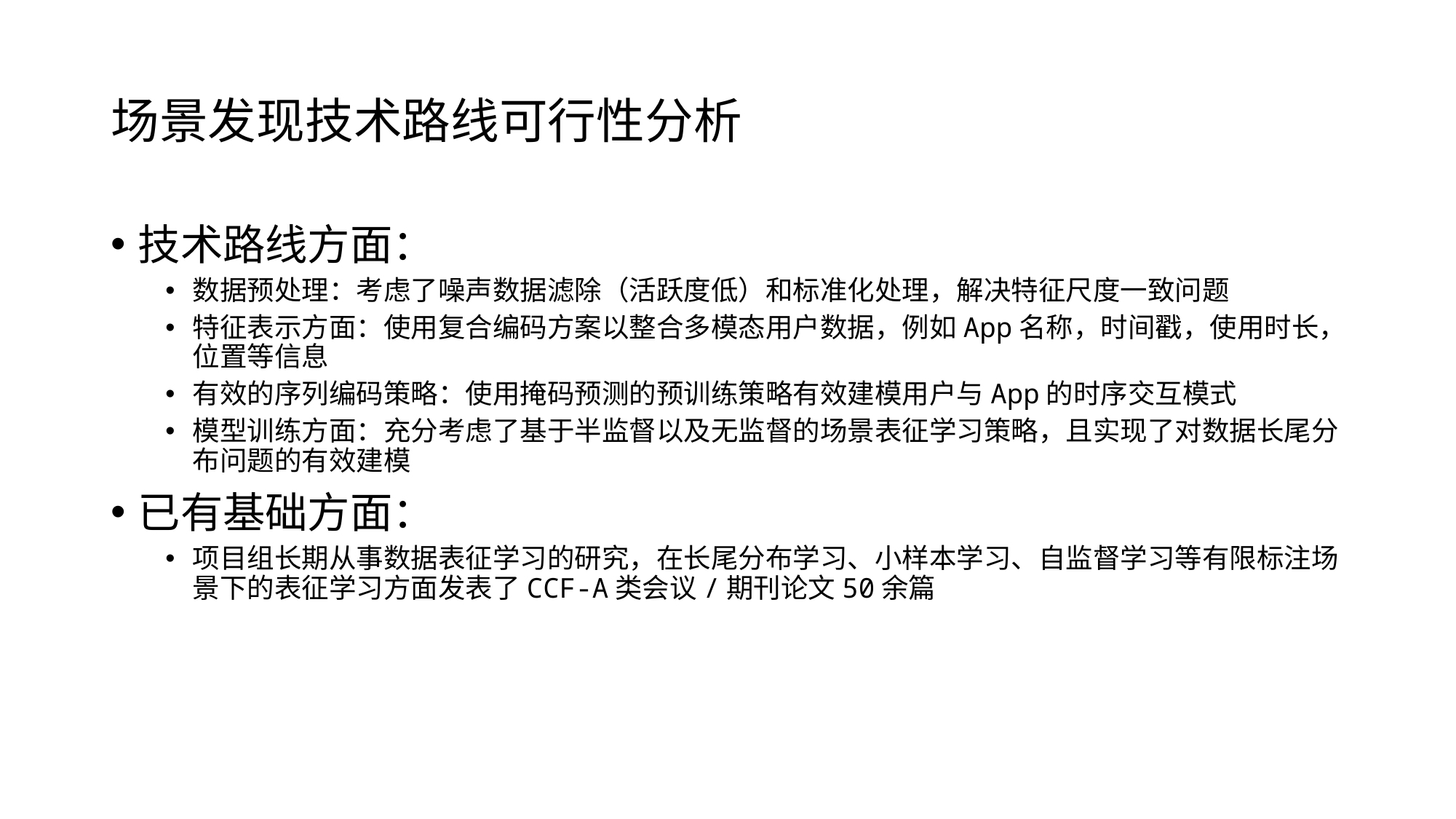

# 场景发现技术路线可行性分析
技术路线方面：
数据预处理：考虑了噪声数据滤除（活跃度低）和标准化处理，解决特征尺度一致问题
特征表示方面：使用复合编码方案以整合多模态用户数据，例如App名称，时间戳，使用时长，位置等信息
有效的序列编码策略：使用掩码预测的预训练策略有效建模用户与App的时序交互模式
模型训练方面：充分考虑了基于半监督以及无监督的场景表征学习策略，且实现了对数据长尾分布问题的有效建模
已有基础方面：
项目组长期从事数据表征学习的研究，在长尾分布学习、小样本学习、自监督学习等有限标注场景下的表征学习方面发表了CCF-A类会议/期刊论文50余篇